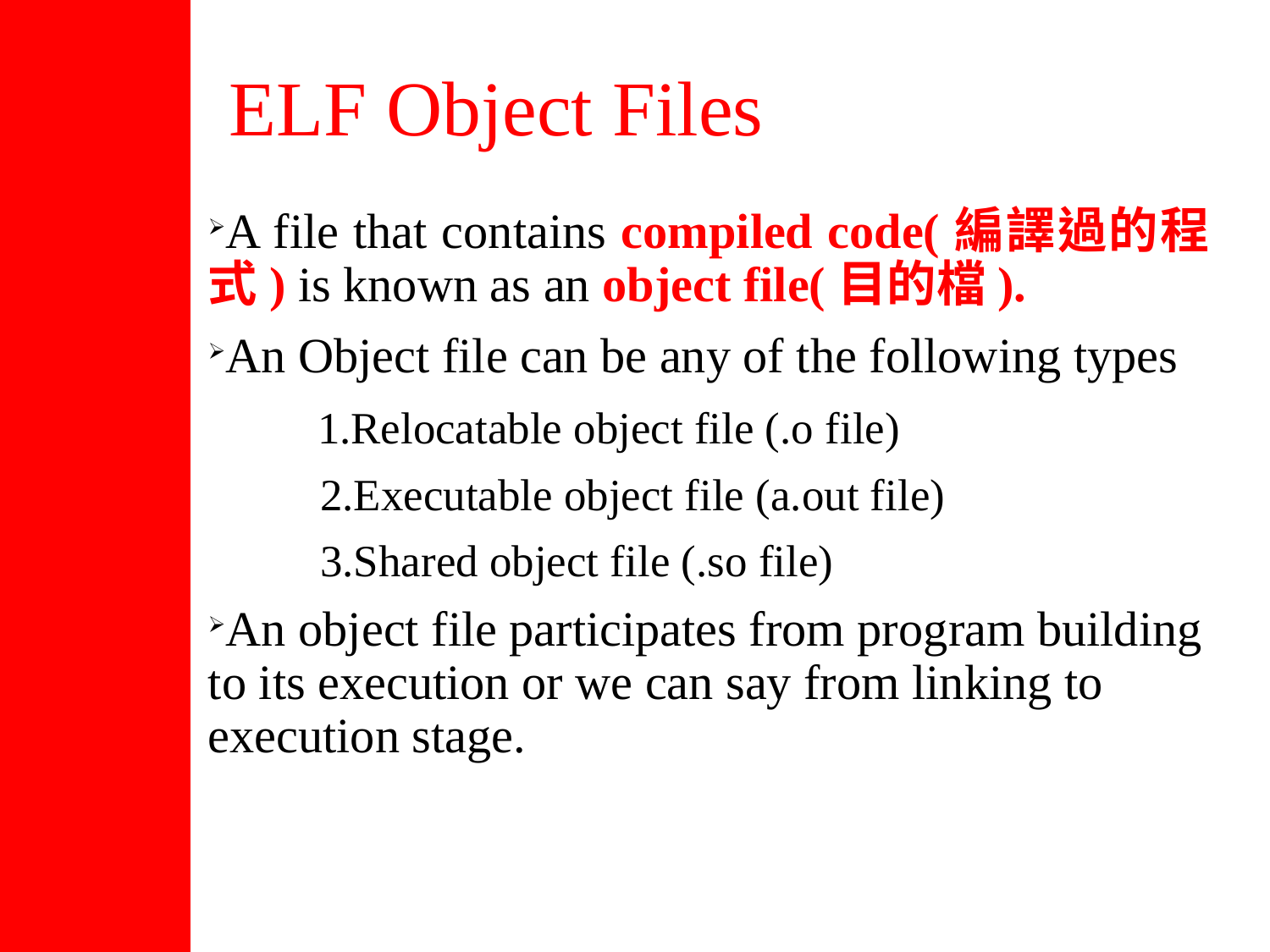

# ELF Object Files
A file that contains compiled code(編譯過的程式) is known as an object file(目的檔).
An Object file can be any of the following types
         1.Relocatable object file (.o file)
          2.Executable object file (a.out file)
          3.Shared object file (.so file)
An object file participates from program building to its execution or we can say from linking to execution stage.